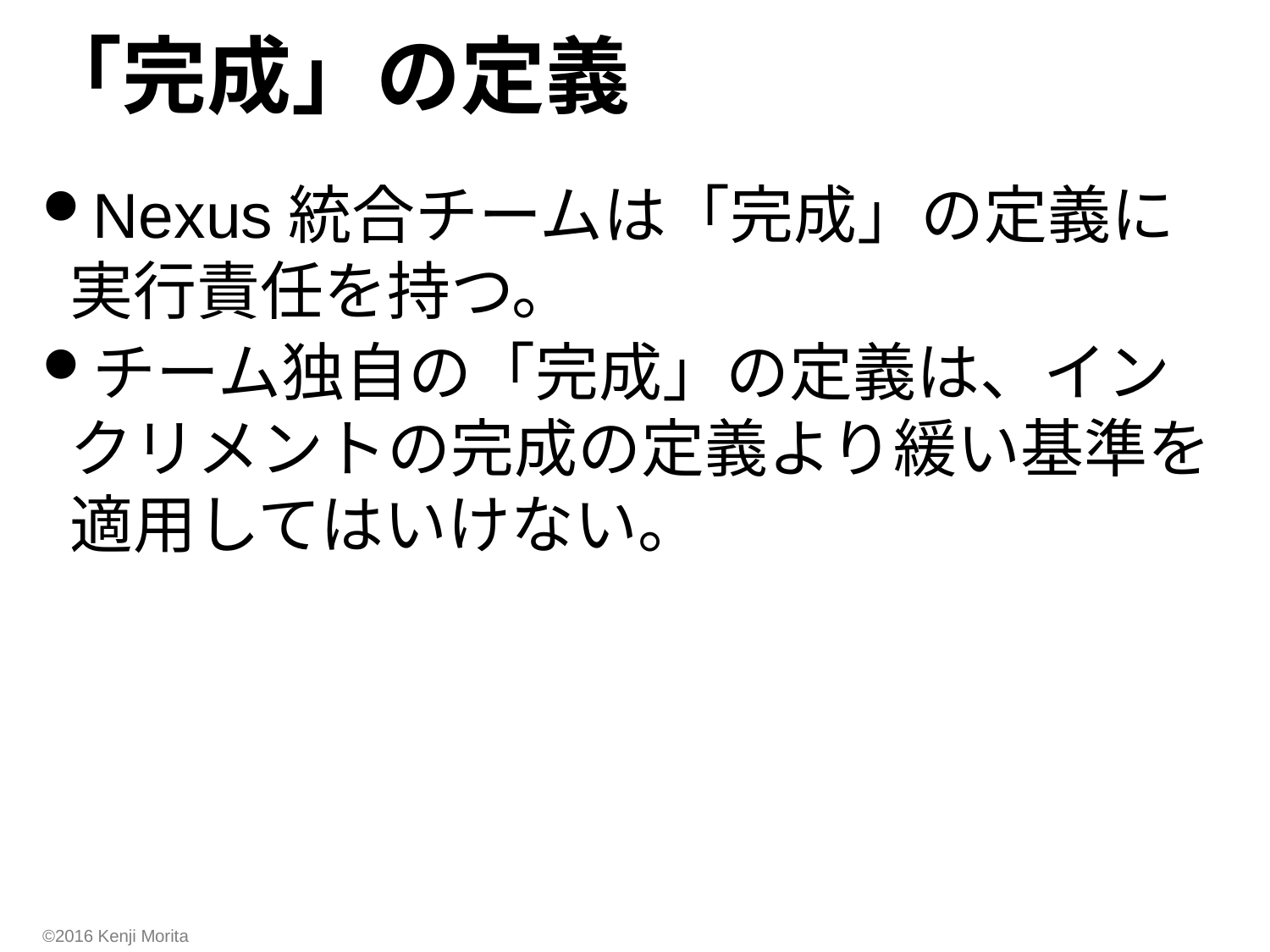

# 「完成」の定義
Nexus統合チームは「完成」の定義に実行責任を持つ。
チーム独自の「完成」の定義は、インクリメントの完成の定義より緩い基準を適用してはいけない。